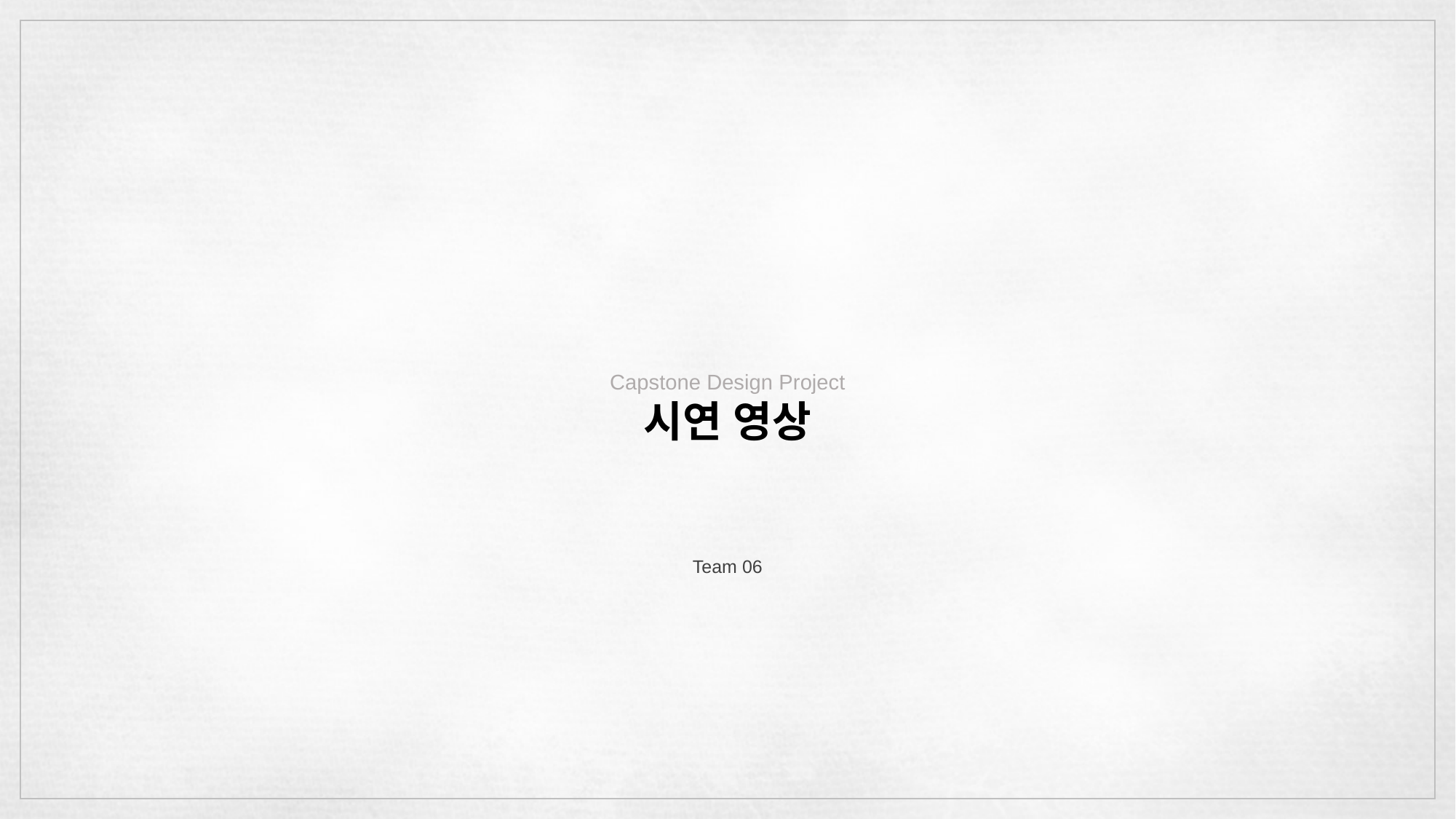

Capstone Design Project
시연 영상
Team 06